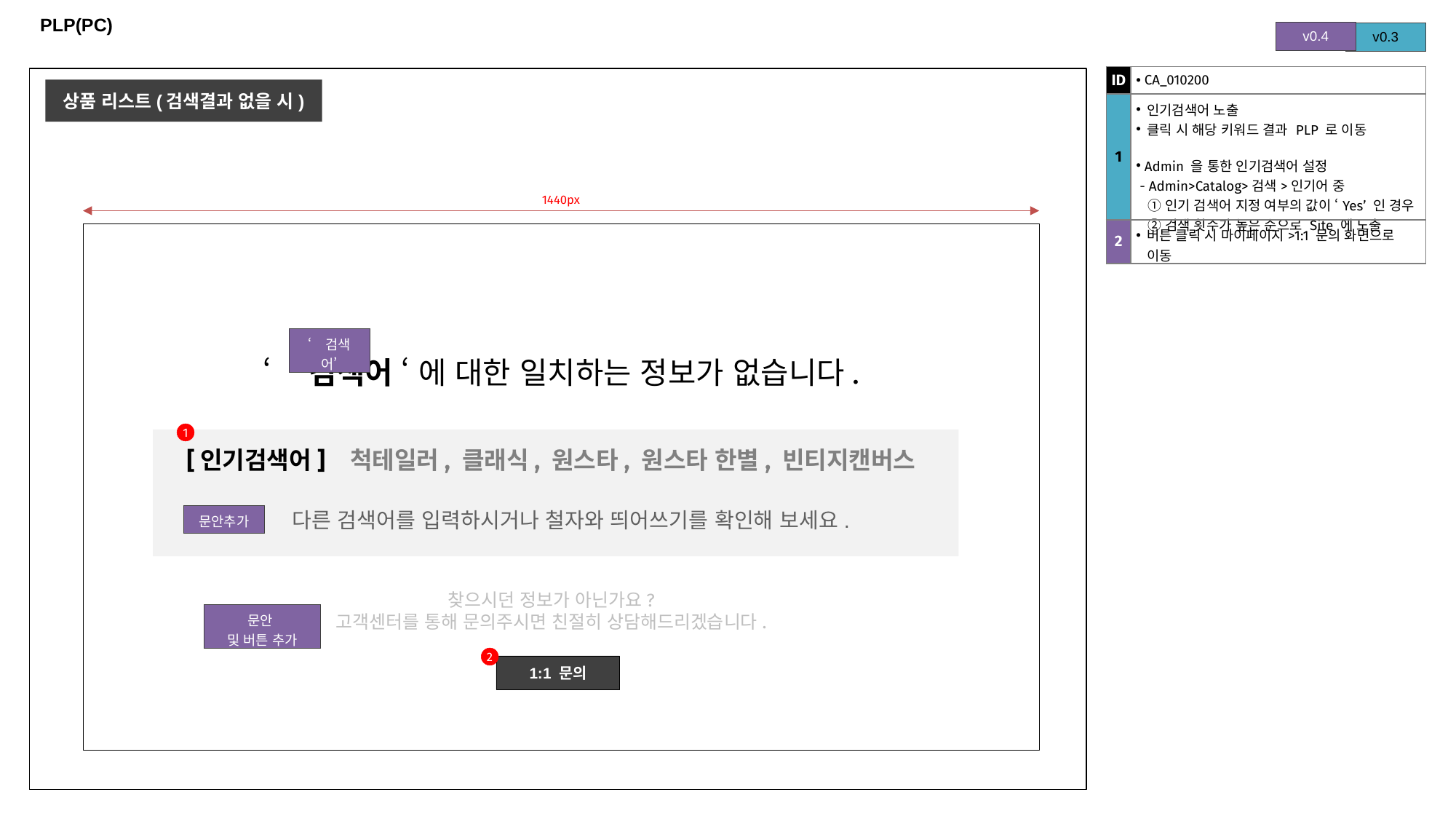

# PLP(PC)
| v0.4 |
| --- |
| v0.3 |
| --- |
| ID | CA\_010200 |
| --- | --- |
| 1 | 인기검색어 노출 클릭 시 해당 키워드 결과 PLP 로 이동 Admin 을 통한 인기검색어 설정 - Admin>Catalog>검색>인기어 중 ①인기 검색어 지정 여부의 값이 ‘Yes’ 인 경우 ②검색 횟수가 높은 순으로 Site 에 노출 |
| 2 | 버튼 클릭 시 마이페이지>1:1 문의 화면으로 이동 |

상품 리스트(검색결과 없을 시)
1440px

| ‘검색어’ |
| --- |
‘ 검색어 ‘ 에 대한 일치하는 정보가 없습니다.
1

[인기검색어]   척테일러, 클래식, 원스타, 원스타 한별, 빈티지캔버스
다른 검색어를 입력하시거나 철자와 띄어쓰기를 확인해 보세요.
| 문안추가 |
| --- |
찾으시던 정보가 아닌가요?
고객센터를 통해 문의주시면 친절히 상담해드리겠습니다.
| 문안 및 버튼 추가 |
| --- |
2
1:1 문의